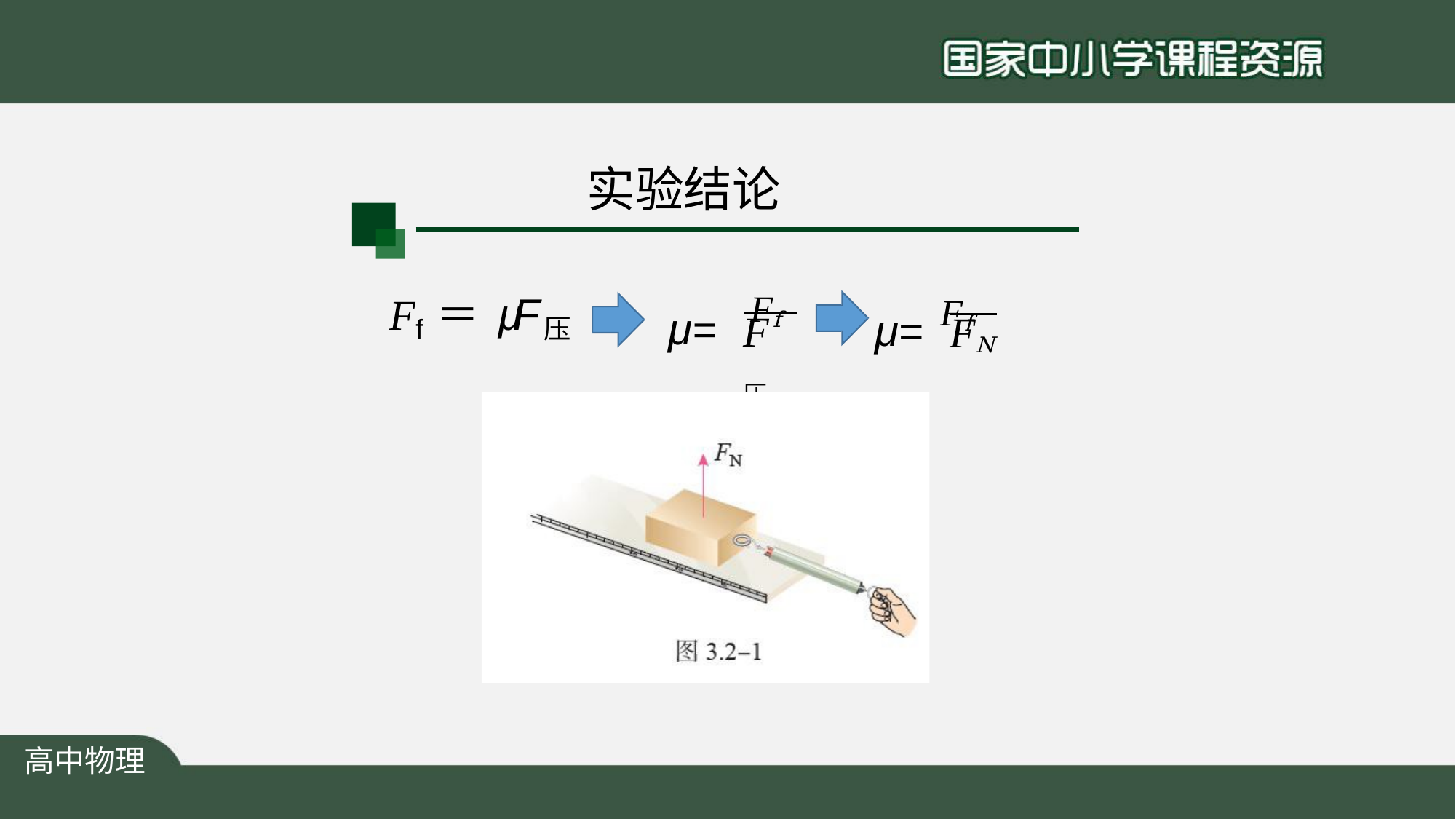

# 实验结论

μ=	Ff
μ= Ff
F	＝ μF

F压
FN
f
压

高中物理